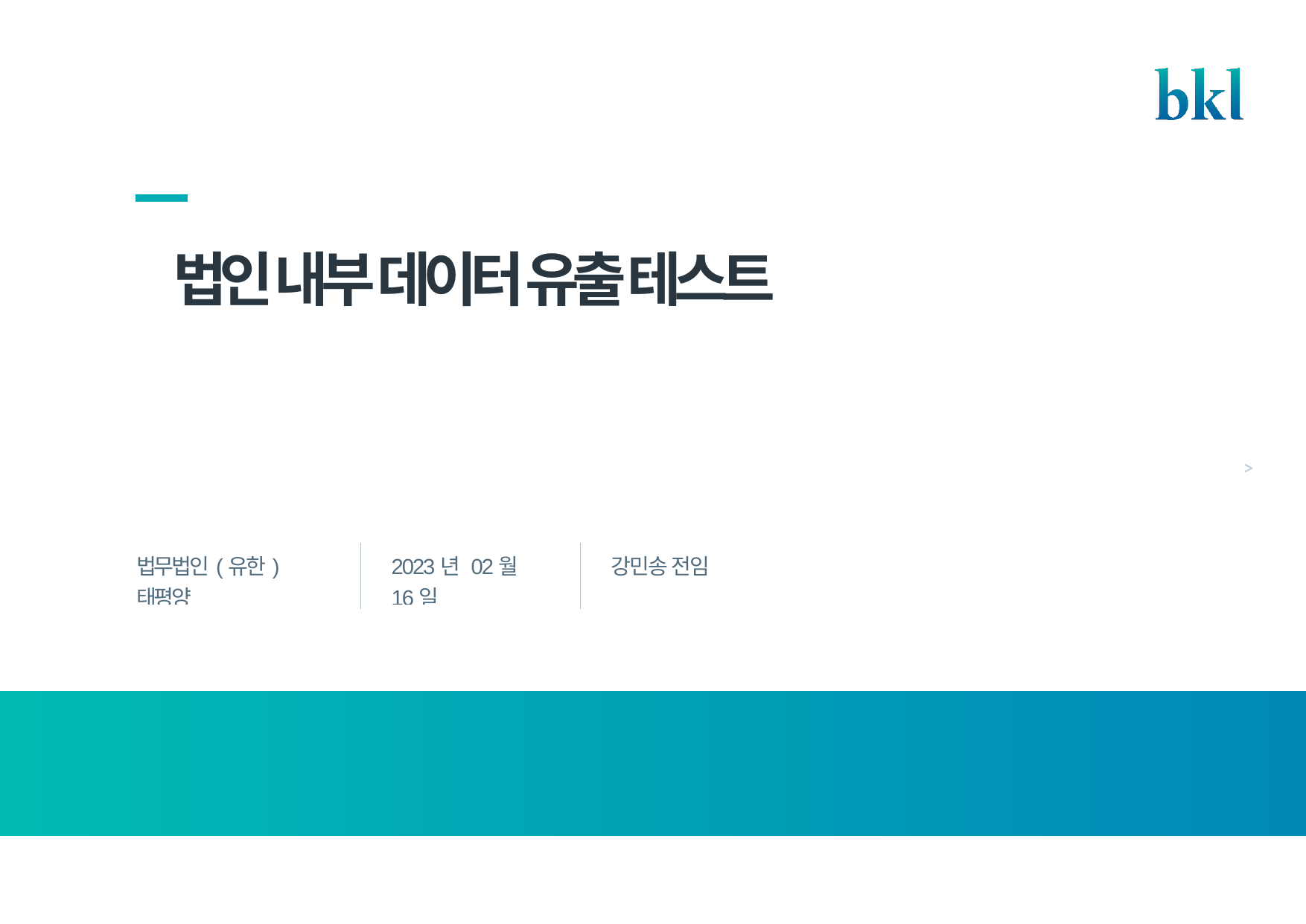

법인 내부 데이터 유출 테스트

>
| 법무법인(유한) 태평양 | 2023년 02월 16일 | 강민송 전임 |
| --- | --- | --- |